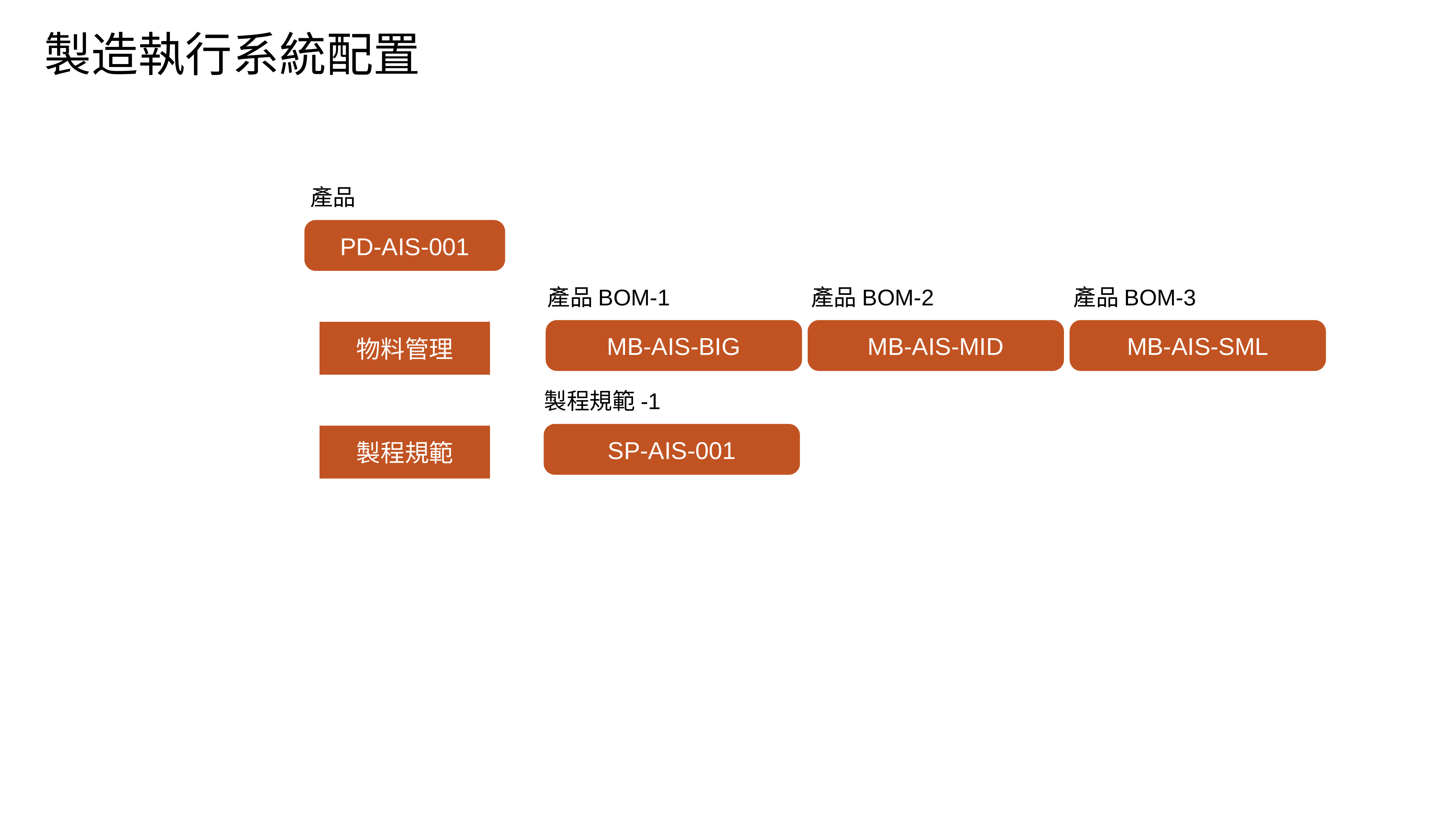

製造執行系統配置
產品
PD-AIS-001
產品BOM-1
MB-AIS-BIG
產品BOM-2
MB-AIS-MID
產品BOM-3
MB-AIS-SML
物料管理
製程規範-1
SP-AIS-001
製程規範